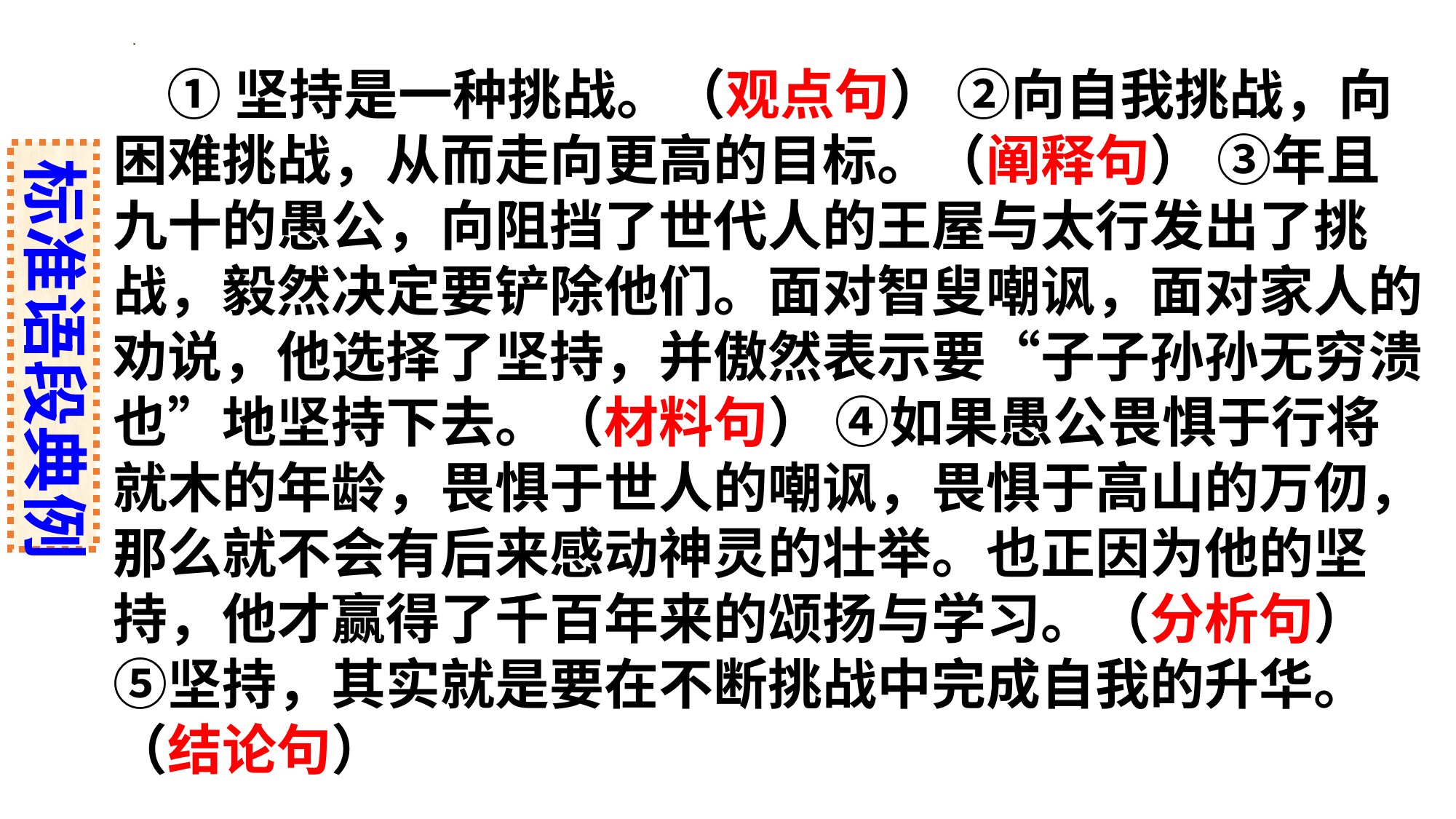

①坚持是一种挑战。（观点句） ②向自我挑战，向困难挑战，从而走向更高的目标。（阐释句） ③年且九十的愚公，向阻挡了世代人的王屋与太行发出了挑战，毅然决定要铲除他们。面对智叟嘲讽，面对家人的劝说，他选择了坚持，并傲然表示要“子子孙孙无穷溃也”地坚持下去。（材料句） ④如果愚公畏惧于行将就木的年龄，畏惧于世人的嘲讽，畏惧于高山的万仞，那么就不会有后来感动神灵的壮举。也正因为他的坚持，他才赢得了千百年来的颂扬与学习。（分析句） ⑤坚持，其实就是要在不断挑战中完成自我的升华。（结论句）

标准语段典例